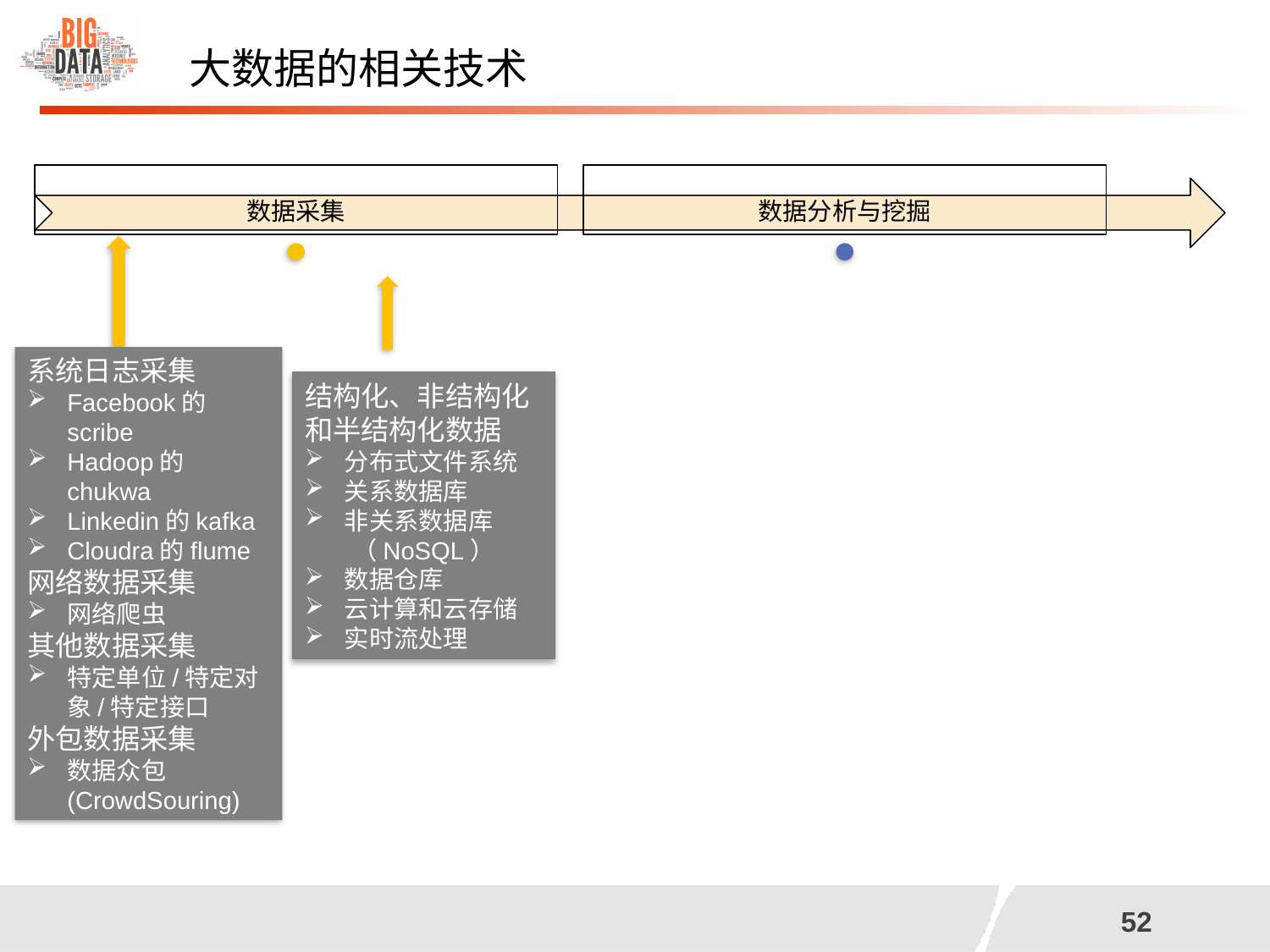

大数据的相关技术
数据采集
数据分析与挖掘

结构化、非结构化和半结构化数据
分布式文件系统
关系数据库
非关系数据库
（NoSQL）
数据仓库
云计算和云存储
实时流处理
系统日志采集
Facebook的scribe
Hadoop的chukwa
Linkedin的kafka
Cloudra的flume
网络数据采集
网络爬虫
其他数据采集
特定单位/特定对象/特定接口
外包数据采集
数据众包(CrowdSouring)